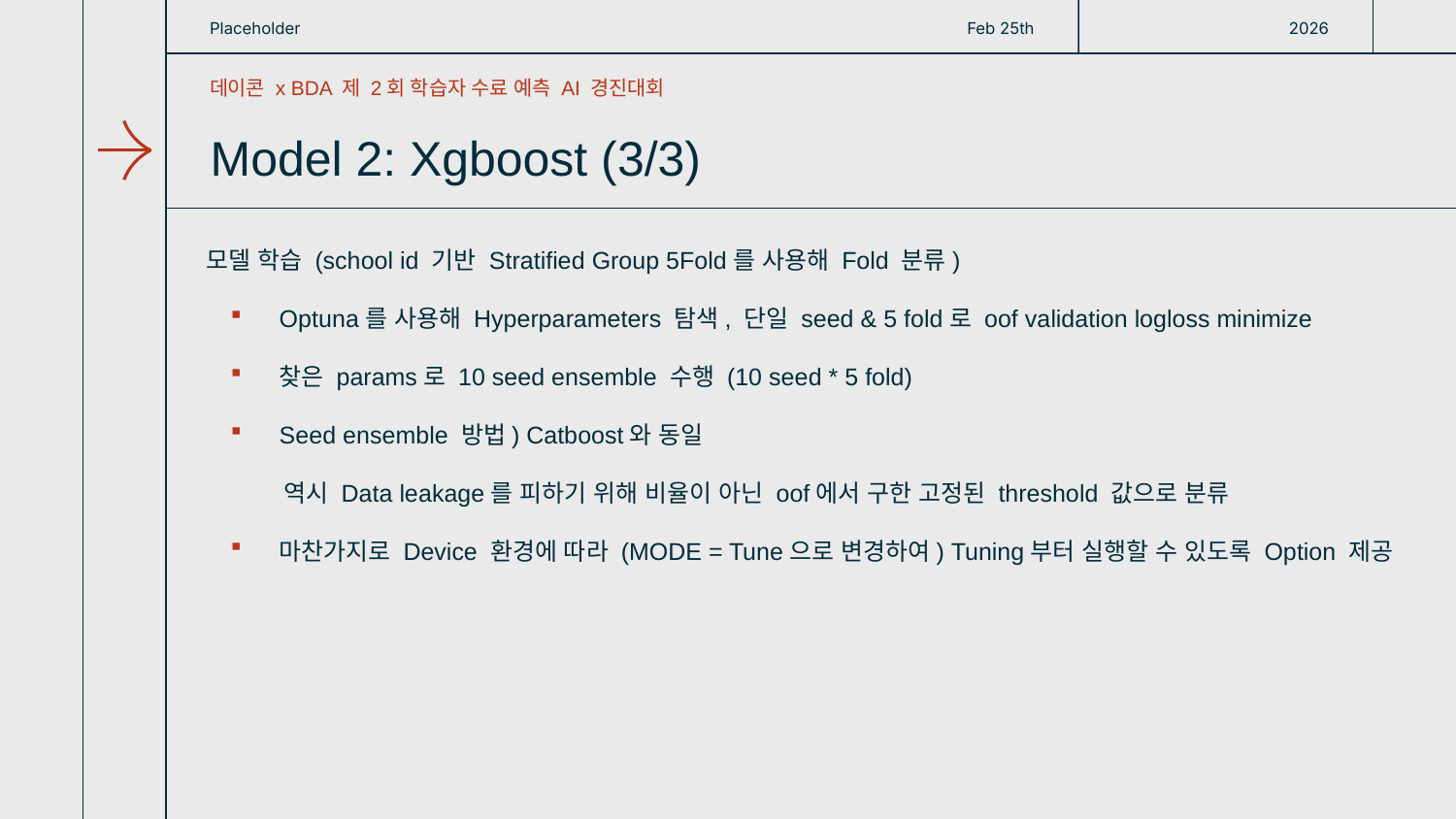

Placeholder
Feb 25th
2026
데이콘 x BDA 제 2회 학습자 수료 예측 AI 경진대회
# Model 2: Xgboost (3/3)

모델 학습 (school id 기반 Stratified Group 5Fold를 사용해 Fold 분류)
Optuna를 사용해 Hyperparameters 탐색, 단일 seed & 5 fold로 oof validation logloss minimize
찾은 params로 10 seed ensemble 수행 (10 seed * 5 fold)
Seed ensemble 방법) Catboost와 동일
       역시 Data leakage를 피하기 위해 비율이 아닌 oof에서 구한 고정된 threshold 값으로 분류
마찬가지로 Device 환경에 따라 (MODE = Tune으로 변경하여) Tuning부터 실행할 수 있도록 Option 제공